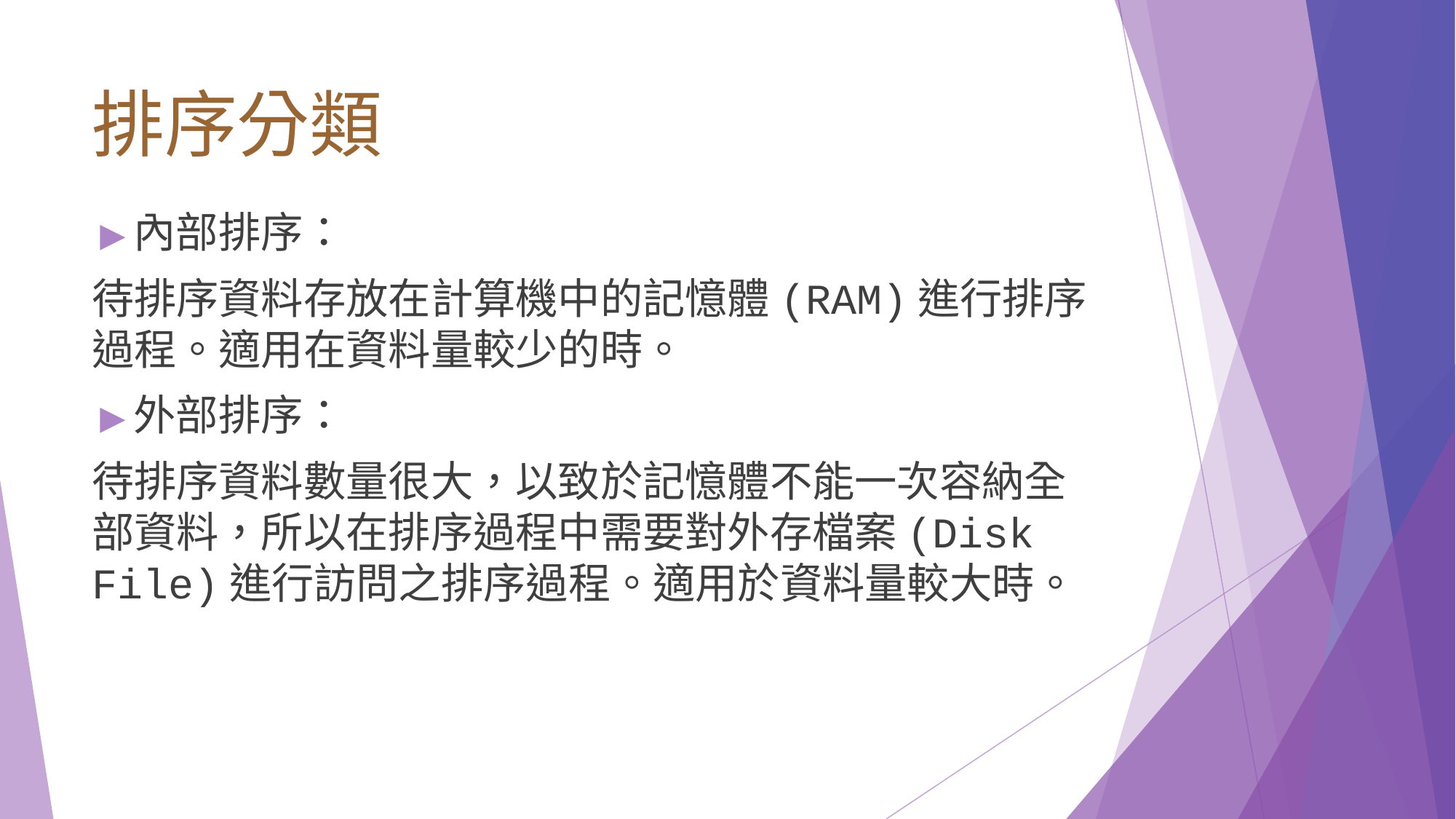

# 排序分類
內部排序：
待排序資料存放在計算機中的記憶體(RAM)進行排序過程。適用在資料量較少的時。
外部排序：
待排序資料數量很大，以致於記憶體不能一次容納全部資料，所以在排序過程中需要對外存檔案(Disk File)進行訪問之排序過程。適用於資料量較大時。